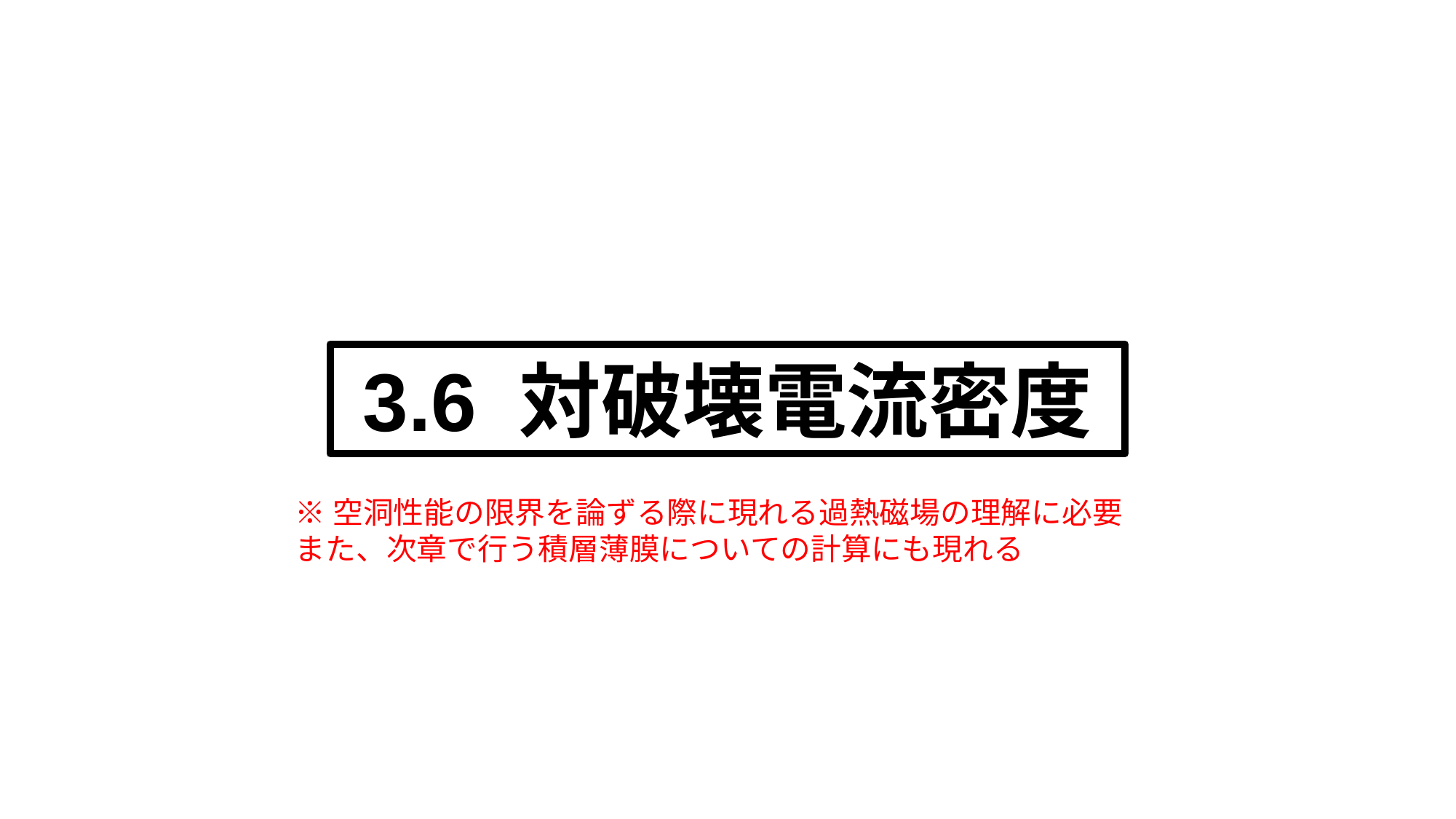

3.5:
14分
+問題5分
3.6:
問題あわせて
10分くらい
3.6 対破壊電流密度
※空洞性能の限界を論ずる際に現れる過熱磁場の理解に必要
また、次章で行う積層薄膜についての計算にも現れる